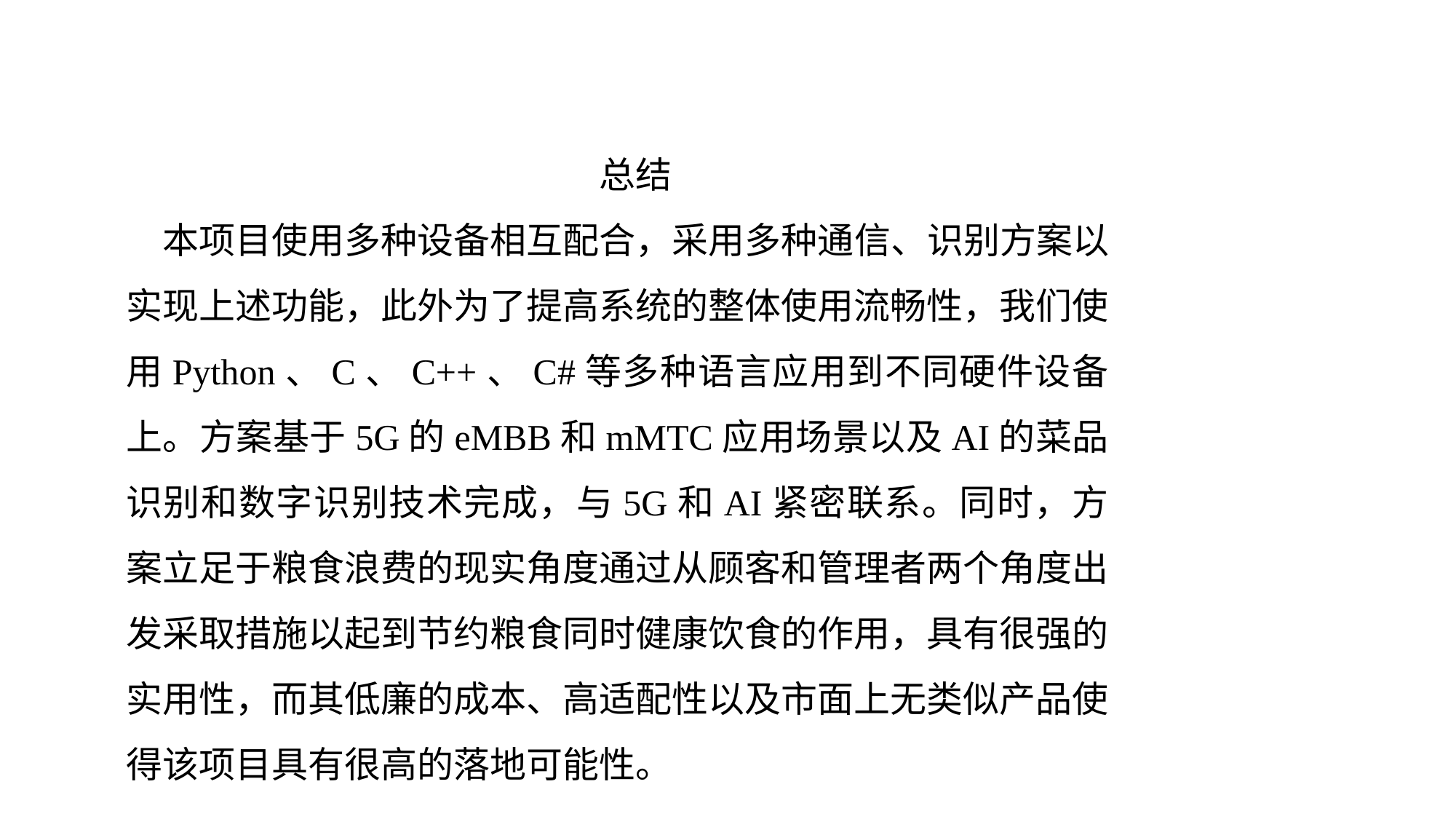

总结
本项目使用多种设备相互配合，采用多种通信、识别方案以实现上述功能，此外为了提高系统的整体使用流畅性，我们使用Python、C、C++、C#等多种语言应用到不同硬件设备上。方案基于5G的eMBB和mMTC应用场景以及AI的菜品识别和数字识别技术完成，与5G和AI紧密联系。同时，方案立足于粮食浪费的现实角度通过从顾客和管理者两个角度出发采取措施以起到节约粮食同时健康饮食的作用，具有很强的实用性，而其低廉的成本、高适配性以及市面上无类似产品使得该项目具有很高的落地可能性。